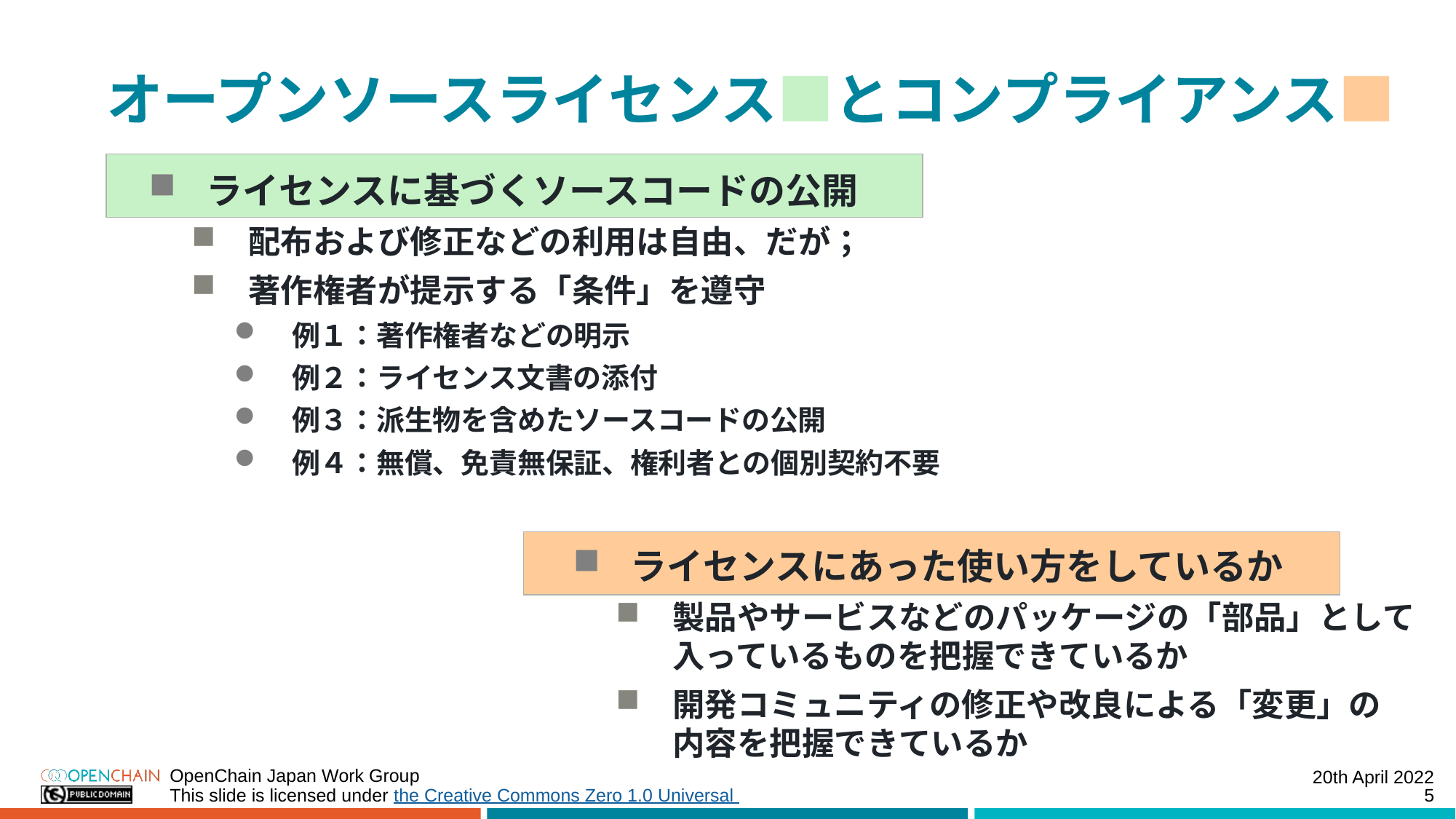

# オープンソースライセンス■とコンプライアンス■

ライセンスに基づくソースコードの公開
配布および修正などの利用は自由、だが；
著作権者が提示する「条件」を遵守
例１：著作権者などの明示
例２：ライセンス文書の添付
例３：派生物を含めたソースコードの公開
例４：無償、免責無保証、権利者との個別契約不要

ライセンスにあった使い方をしているか
製品やサービスなどのパッケージの「部品」として入っているものを把握できているか
開発コミュニティの修正や改良による「変更」の
内容を把握できているか
20th April 2022
OpenChain Japan Work Group
5